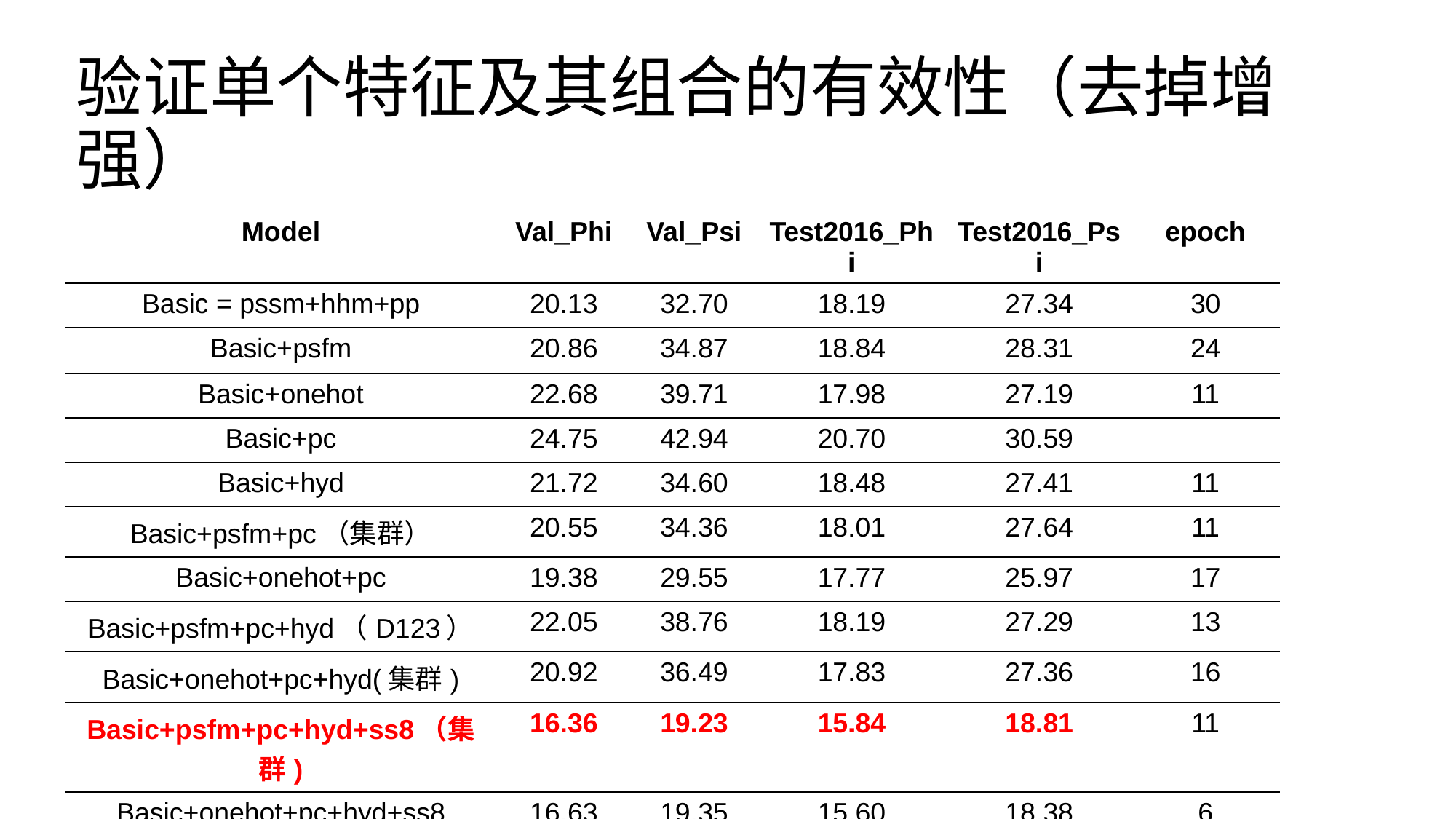

# 验证单个特征及其组合的有效性（去掉增强）
| Model | Val\_Phi | Val\_Psi | Test2016\_Phi | Test2016\_Psi | epoch |
| --- | --- | --- | --- | --- | --- |
| Basic = pssm+hhm+pp | 20.13 | 32.70 | 18.19 | 27.34 | 30 |
| Basic+psfm | 20.86 | 34.87 | 18.84 | 28.31 | 24 |
| Basic+onehot | 22.68 | 39.71 | 17.98 | 27.19 | 11 |
| Basic+pc | 24.75 | 42.94 | 20.70 | 30.59 |  |
| Basic+hyd | 21.72 | 34.60 | 18.48 | 27.41 | 11 |
| Basic+psfm+pc（集群） | 20.55 | 34.36 | 18.01 | 27.64 | 11 |
| Basic+onehot+pc | 19.38 | 29.55 | 17.77 | 25.97 | 17 |
| Basic+psfm+pc+hyd（D123） | 22.05 | 38.76 | 18.19 | 27.29 | 13 |
| Basic+onehot+pc+hyd(集群) | 20.92 | 36.49 | 17.83 | 27.36 | 16 |
| Basic+psfm+pc+hyd+ss8（集群) | 16.36 | 19.23 | 15.84 | 18.81 | 11 |
| Basic+onehot+pc+hyd+ss8 | 16.63 | 19.35 | 15.60 | 18.38 | 6 |
| Basic+psfm+onehot+pc+hyd+ss8（集群） | 16.05 | 18.99 | 15.54 | 18.53 | 10 |